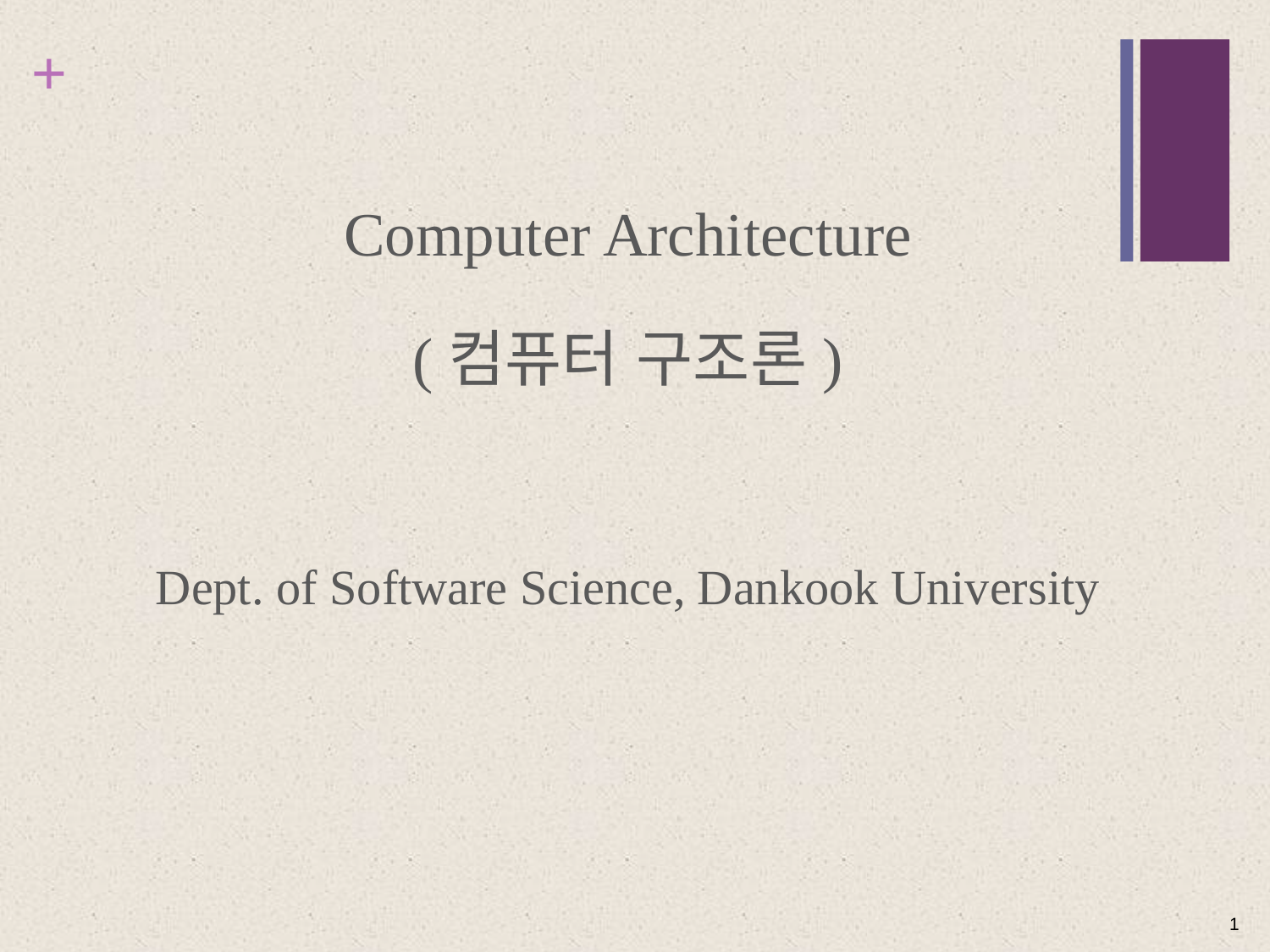

Computer Architecture
(컴퓨터 구조론)
Dept. of Software Science, Dankook University

#
1